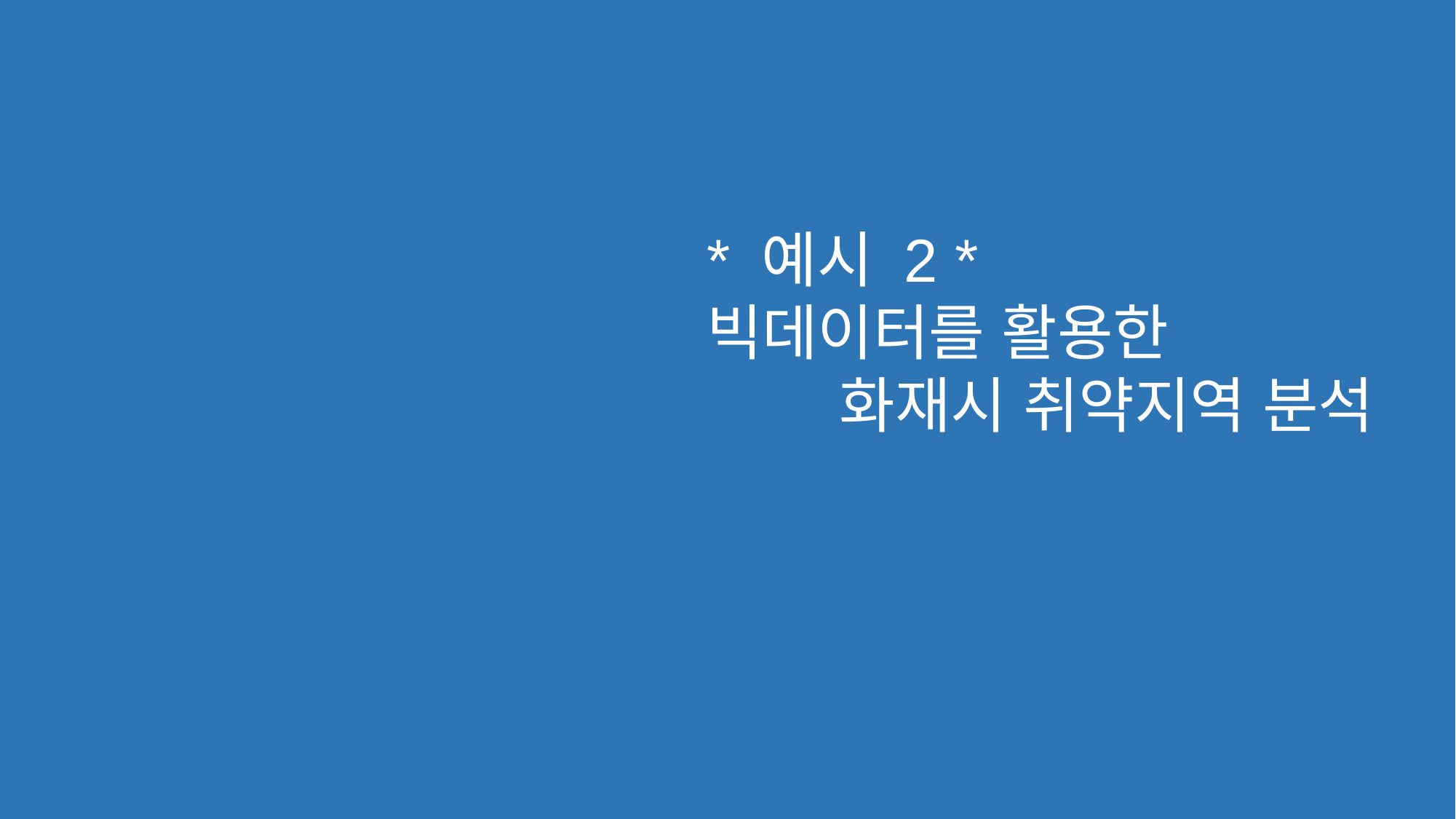

* 예시 2 *
빅데이터를 활용한
       화재시 취약지역 분석